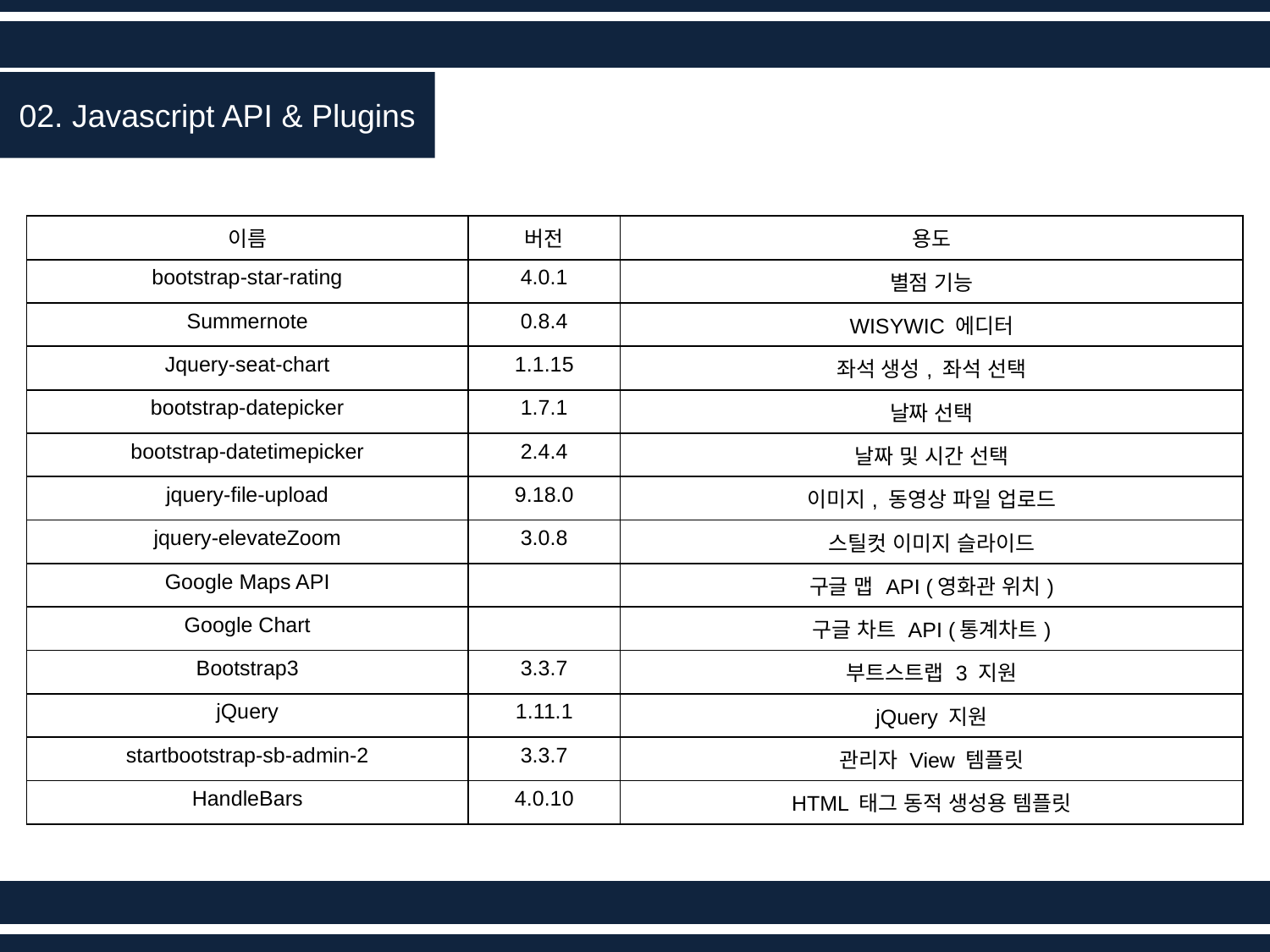

02. Javascript API & Plugins
| 이름 | 버전 | 용도 |
| --- | --- | --- |
| bootstrap-star-rating | 4.0.1 | 별점 기능 |
| Summernote | 0.8.4 | WISYWIC 에디터 |
| Jquery-seat-chart | 1.1.15 | 좌석 생성, 좌석 선택 |
| bootstrap-datepicker | 1.7.1 | 날짜 선택 |
| bootstrap-datetimepicker | 2.4.4 | 날짜 및 시간 선택 |
| jquery-file-upload | 9.18.0 | 이미지, 동영상 파일 업로드 |
| jquery-elevateZoom | 3.0.8 | 스틸컷 이미지 슬라이드 |
| Google Maps API |  | 구글 맵 API (영화관 위치) |
| Google Chart |  | 구글 차트 API (통계차트) |
| Bootstrap3 | 3.3.7 | 부트스트랩 3 지원 |
| jQuery | 1.11.1 | jQuery 지원 |
| startbootstrap-sb-admin-2 | 3.3.7 | 관리자 View 템플릿 |
| HandleBars | 4.0.10 | HTML 태그 동적 생성용 템플릿 |